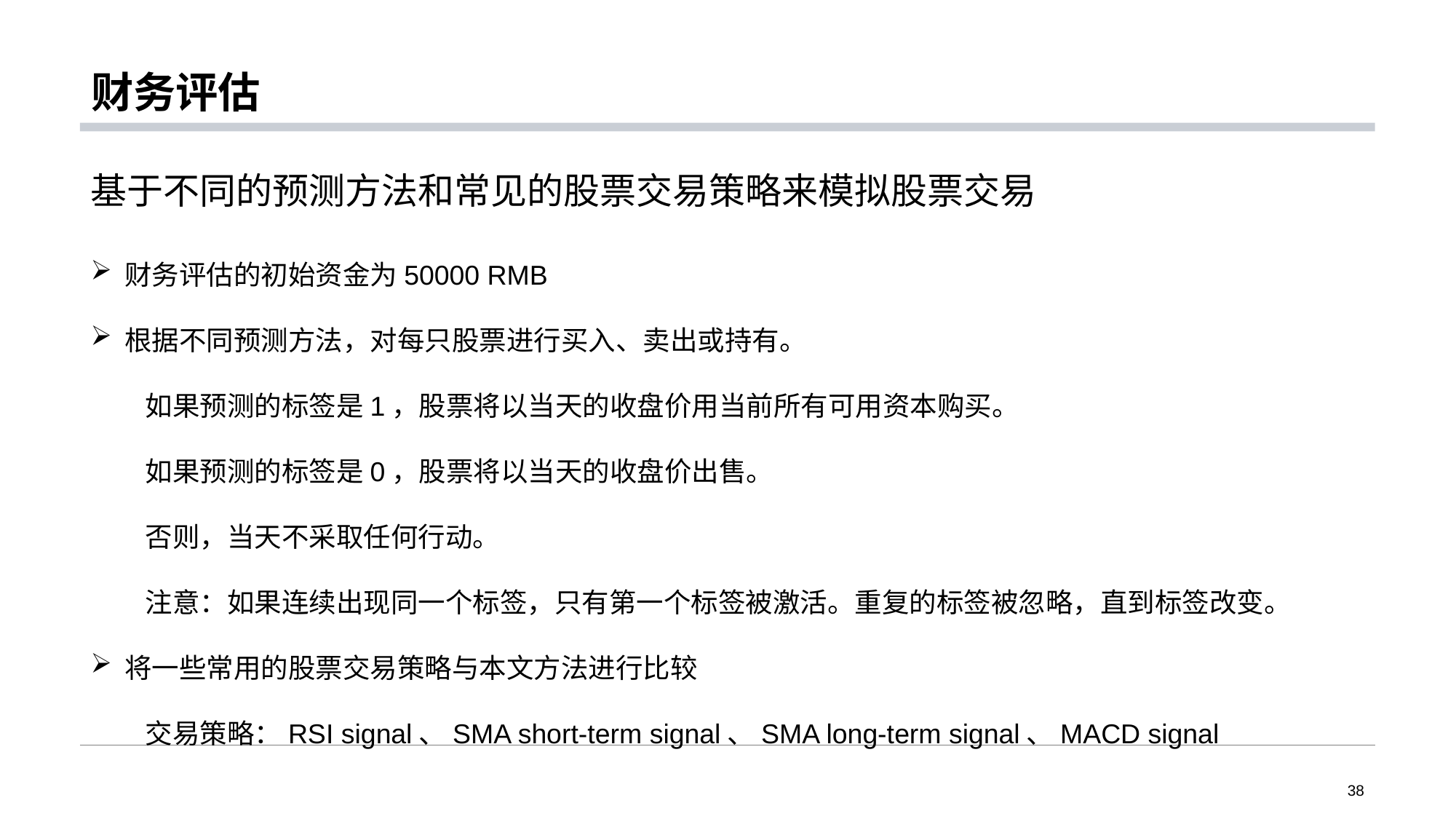

# 财务评估
基于不同的预测方法和常见的股票交易策略来模拟股票交易
财务评估的初始资金为50000 RMB
根据不同预测方法，对每只股票进行买入、卖出或持有。
如果预测的标签是1，股票将以当天的收盘价用当前所有可用资本购买。
如果预测的标签是0，股票将以当天的收盘价出售。
否则，当天不采取任何行动。
注意：如果连续出现同一个标签，只有第一个标签被激活。重复的标签被忽略，直到标签改变。
将一些常用的股票交易策略与本文方法进行比较
交易策略：RSI signal、SMA short-term signal、SMA long-term signal、MACD signal
38